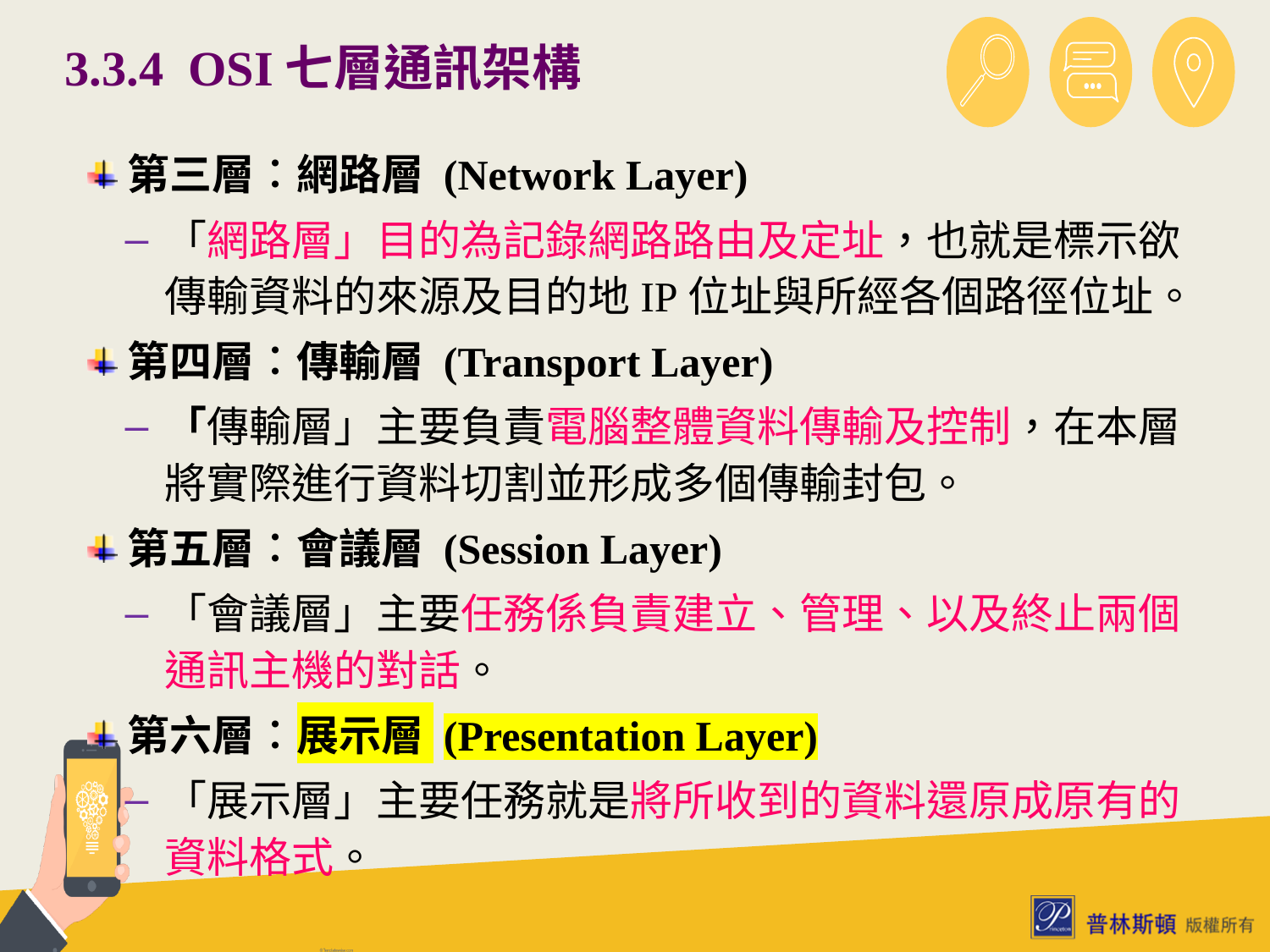

# 3.3.4  OSI七層通訊架構
第三層︰網路層 (Network Layer)
「網路層」目的為記錄網路路由及定址，也就是標示欲傳輸資料的來源及目的地IP位址與所經各個路徑位址。
第四層︰傳輸層 (Transport Layer)
「傳輸層」主要負責電腦整體資料傳輸及控制，在本層將實際進行資料切割並形成多個傳輸封包。
第五層︰會議層 (Session Layer)
「會議層」主要任務係負責建立、管理、以及終止兩個通訊主機的對話。
第六層︰展示層 (Presentation Layer)
「展示層」主要任務就是將所收到的資料還原成原有的資料格式。